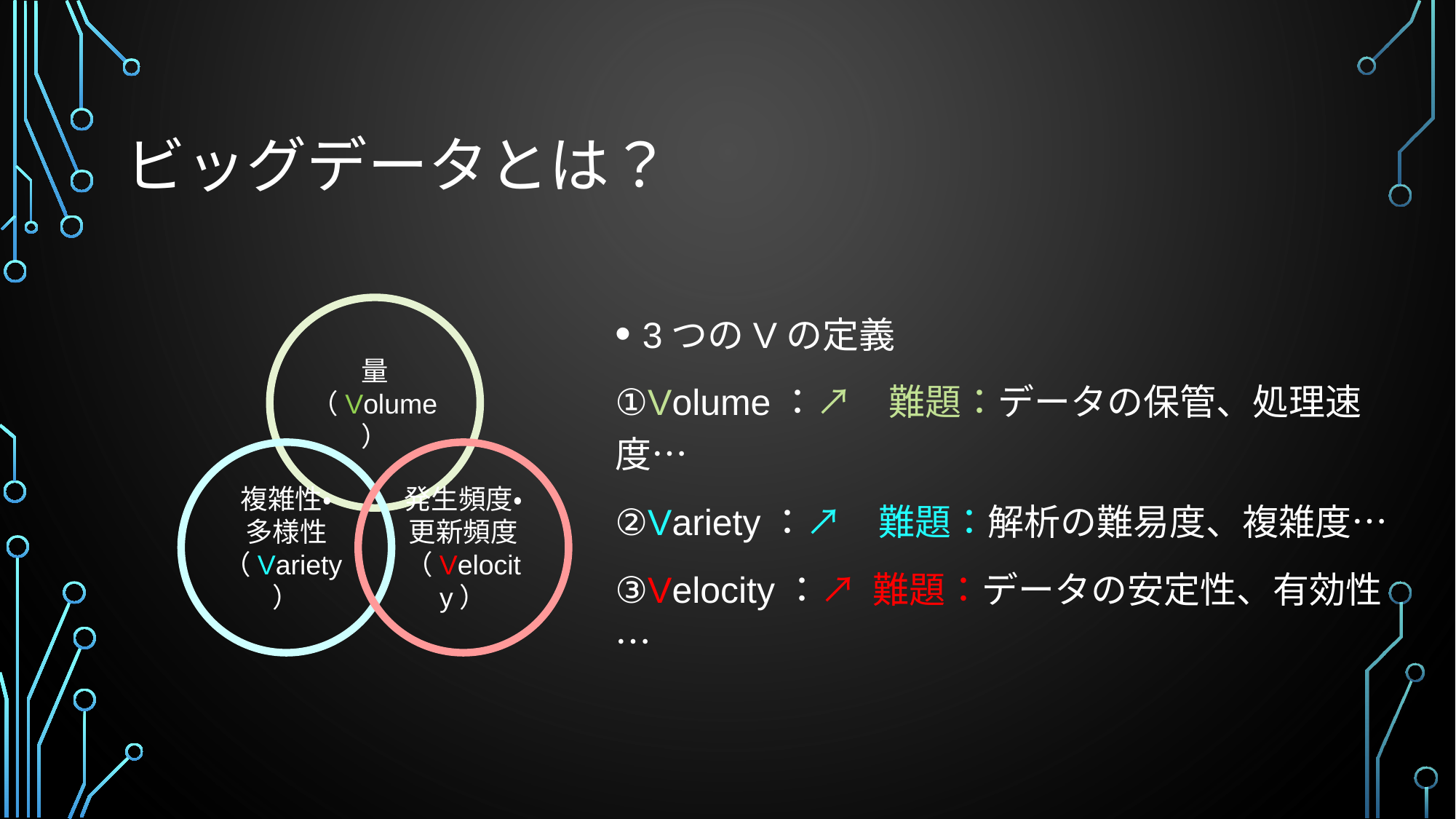

# ビッグデータとは？
量（Volume）
3つのVの定義
①Volume：↗　難題：データの保管、処理速度…
②Variety：↗　難題：解析の難易度、複雑度…
③Velocity：↗  難題：データの安定性、有効性…

複雑性・
多様性（Variety）
発生頻度・更新頻度（Velocity）